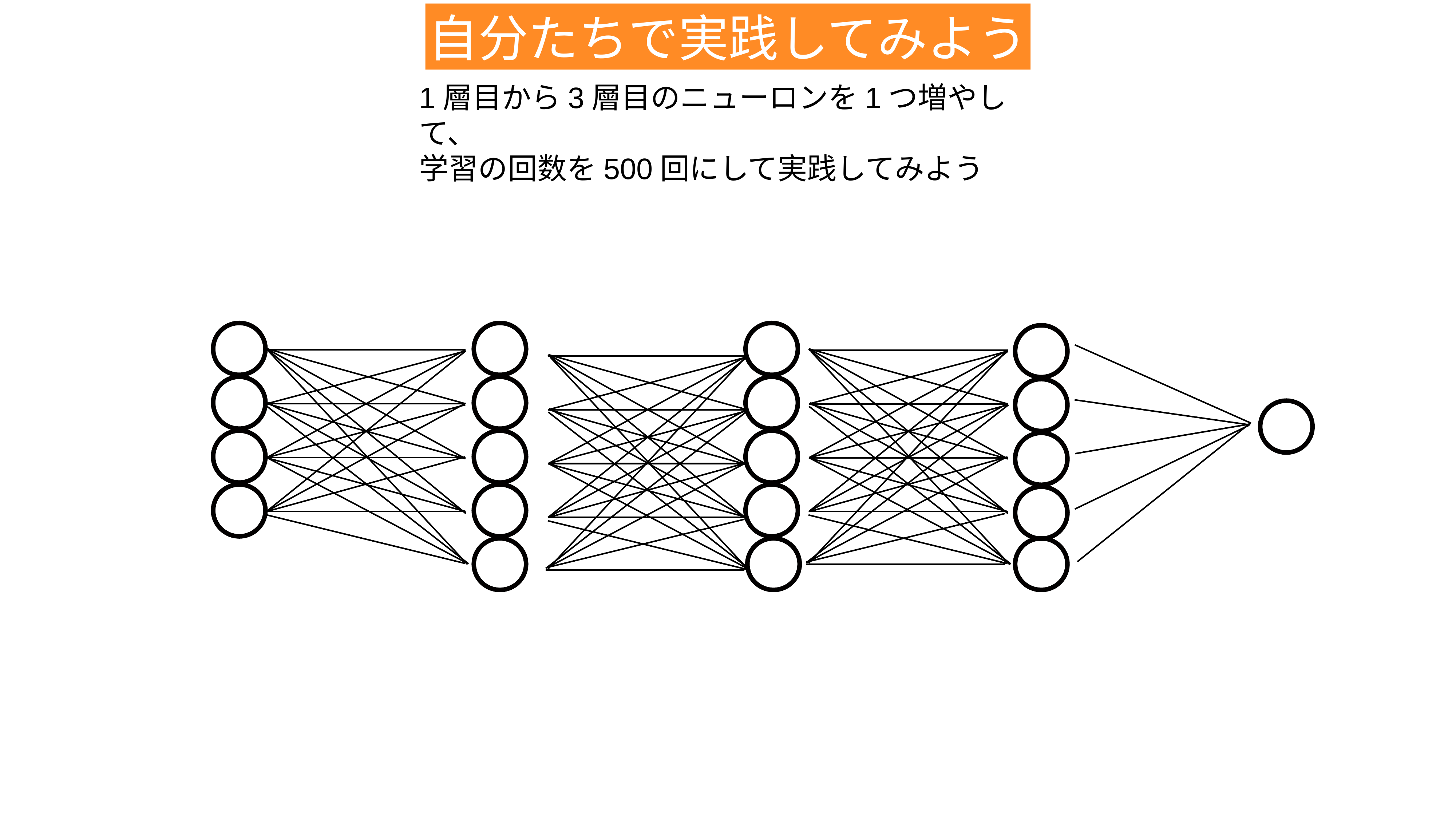

自分たちで実践してみよう
1層目から3層目のニューロンを1つ増やして、
学習の回数を500回にして実践してみよう